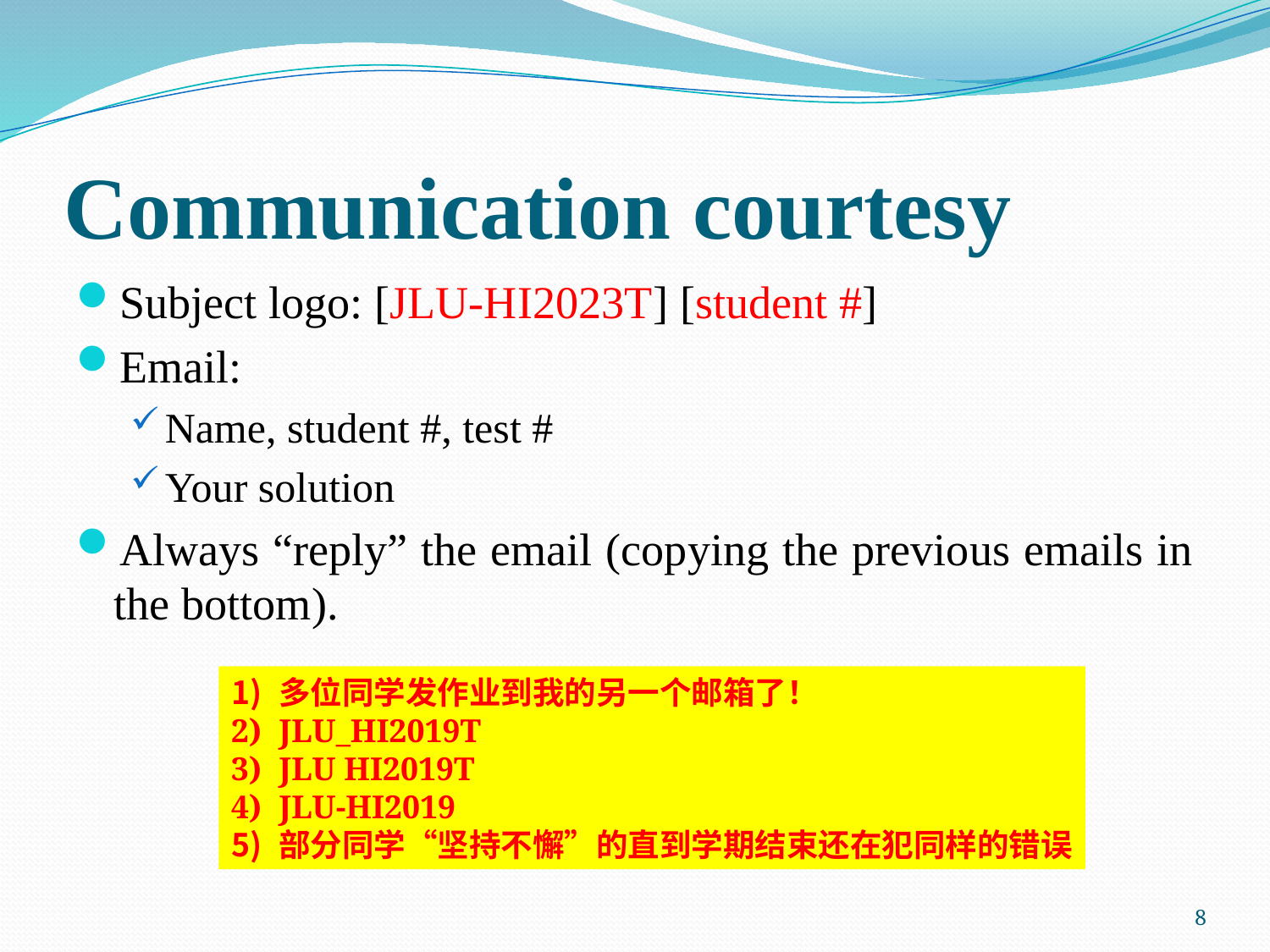

# Communication courtesy
Subject logo: [JLU-HI2023T] [student #]
Email:
Name, student #, test #
Your solution
Always “reply” the email (copying the previous emails in the bottom).

多位同学发作业到我的另一个邮箱了！
JLU_HI2019T
JLU HI2019T
JLU-HI2019
部分同学“坚持不懈”的直到学期结束还在犯同样的错误
8